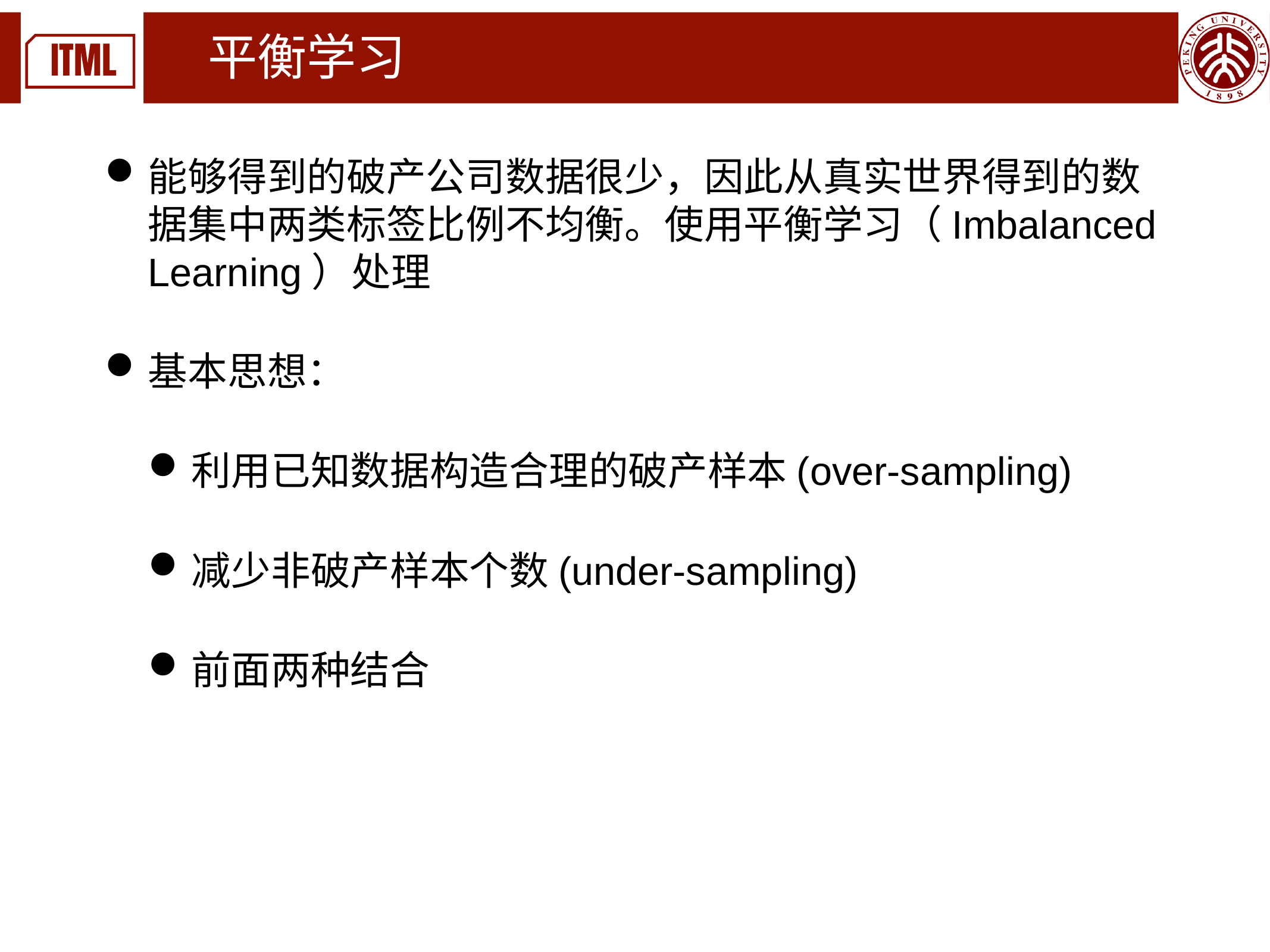

# 平衡学习
能够得到的破产公司数据很少，因此从真实世界得到的数据集中两类标签比例不均衡。使用平衡学习（Imbalanced Learning）处理
基本思想：
利用已知数据构造合理的破产样本(over-sampling)
减少非破产样本个数(under-sampling)
前面两种结合